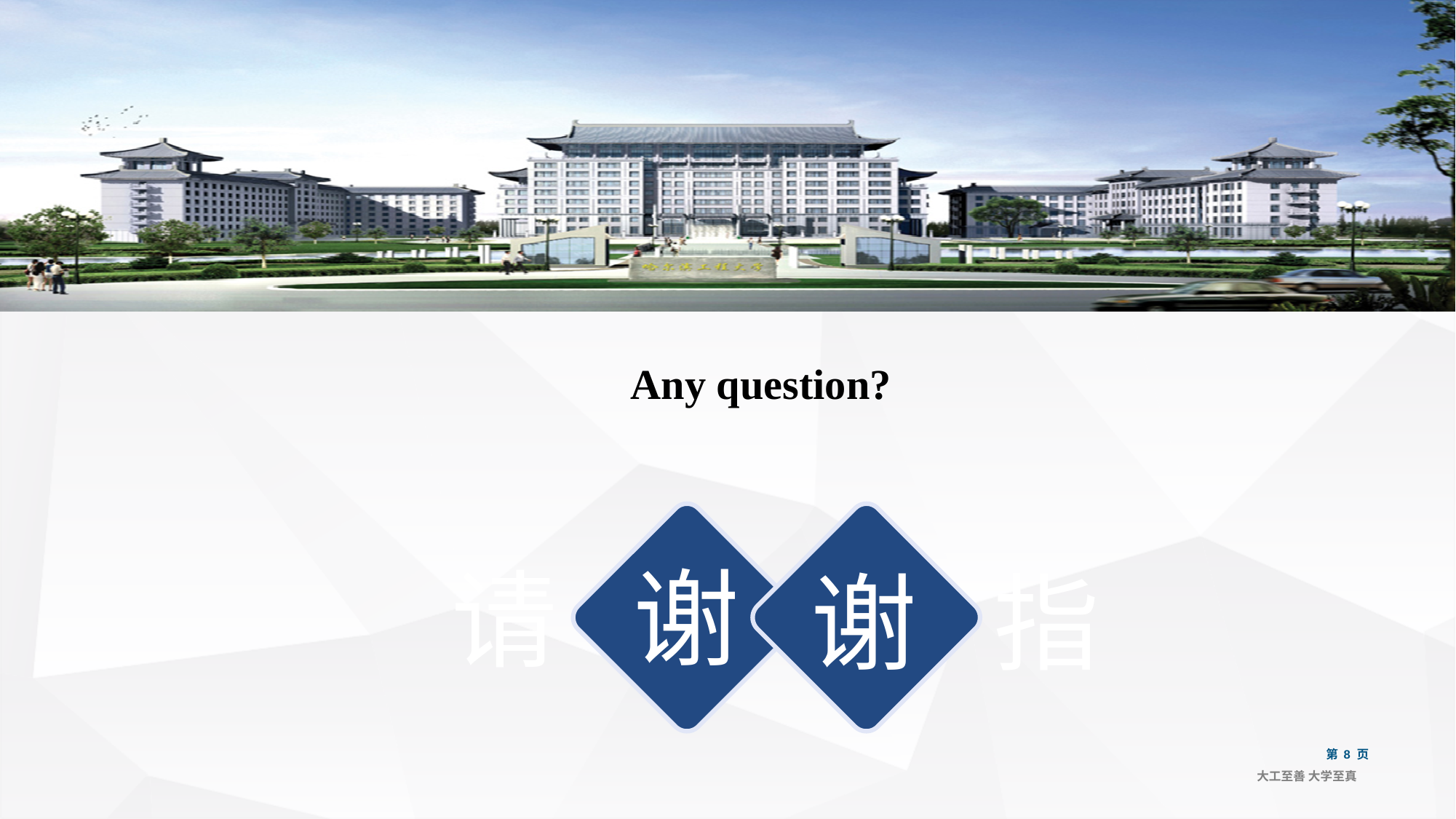

Any question?

谢

谢
请
指
第 8 页
大工至善 大学至真